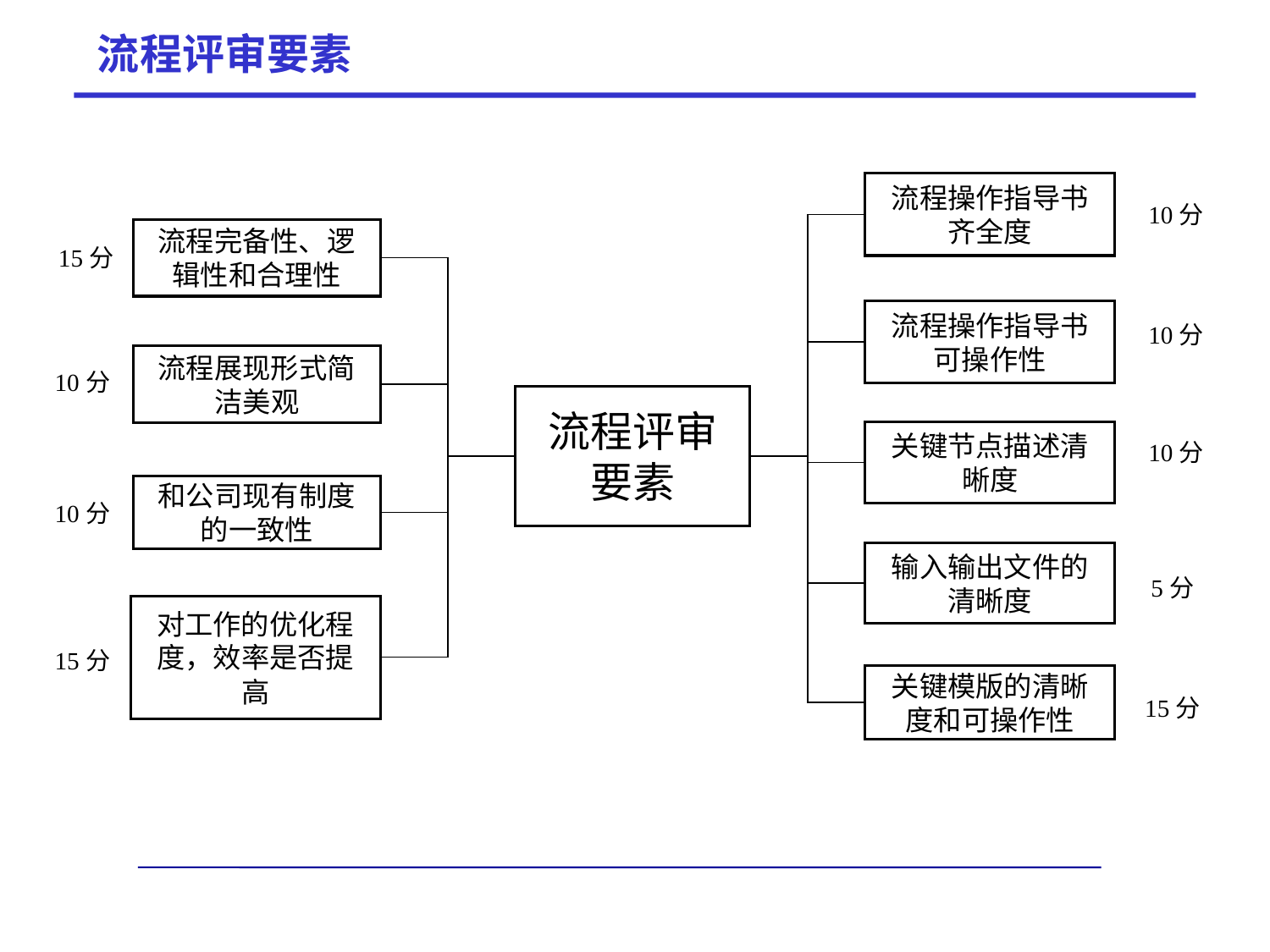

流程评审要素
流程操作指导书齐全度
10分
流程完备性、逻辑性和合理性
15分
流程操作指导书可操作性
10分
流程展现形式简洁美观
10分
流程评审要素
关键节点描述清晰度
10分
和公司现有制度的一致性
10分
输入输出文件的清晰度
5分
对工作的优化程度，效率是否提高
15分
关键模版的清晰度和可操作性
15分